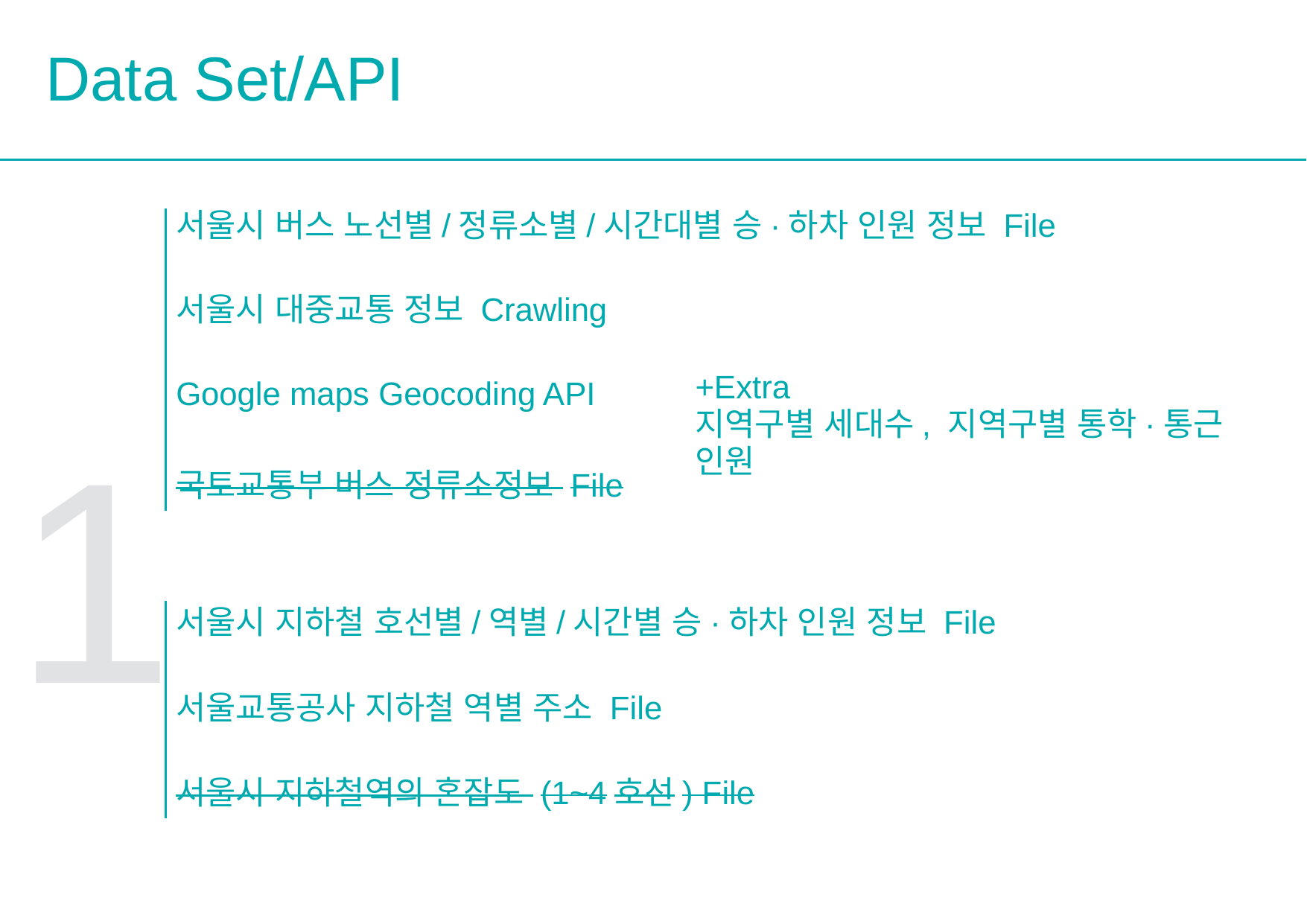

Data Set/API
서울시 버스 노선별/정류소별/시간대별 승·하차 인원 정보 File
서울시 대중교통 정보 Crawling
Google maps Geocoding API
+Extra
지역구별 세대수, 지역구별 통학·통근 인원
1
국토교통부 버스 정류소정보 File
서울시 지하철 호선별/역별/시간별 승·하차 인원 정보 File
서울교통공사 지하철 역별 주소 File
서울시 지하철역의 혼잡도 (1~4호선) File